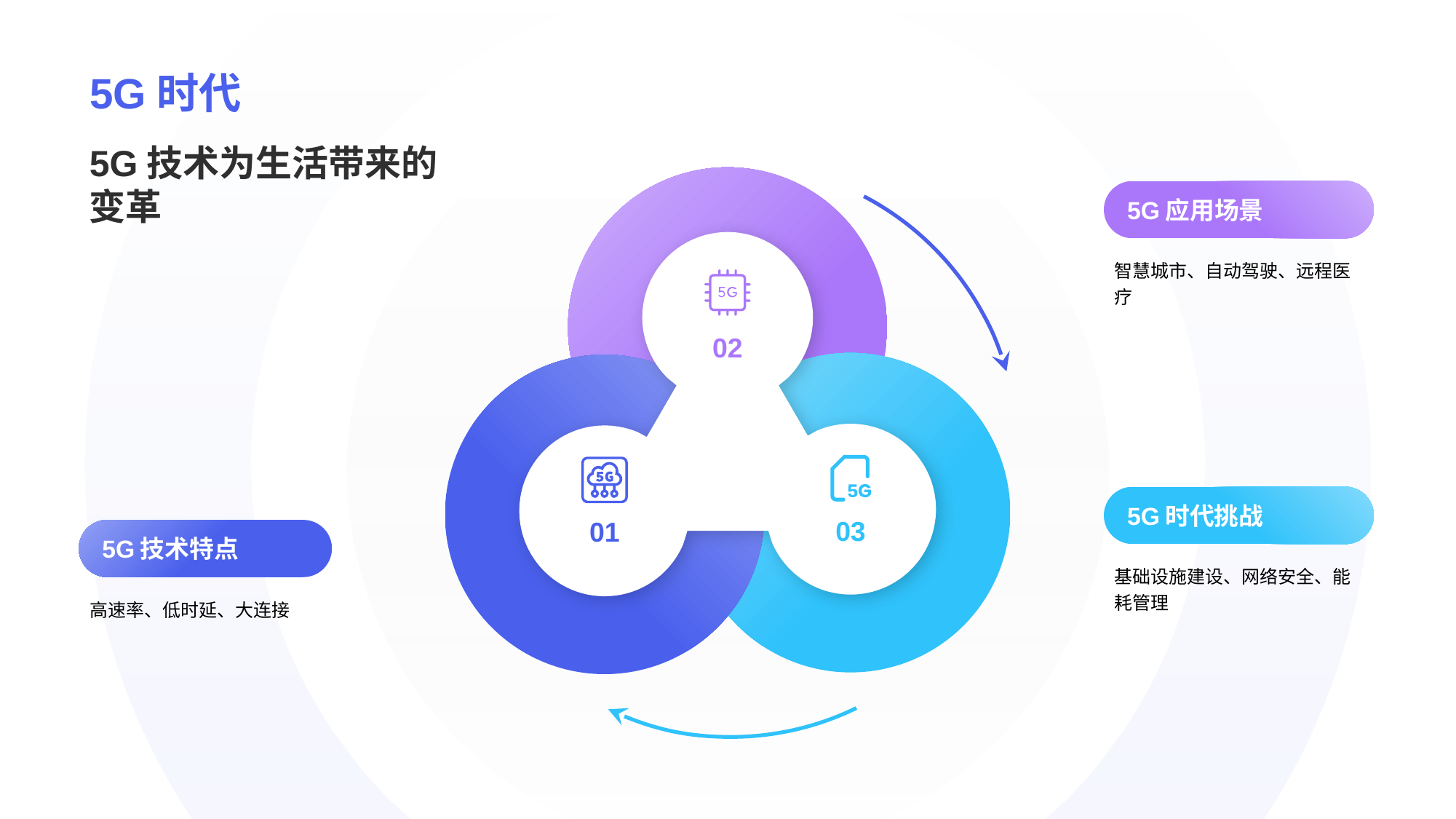

5G技术为生活带来的变革

5G应用场景
智慧城市、自动驾驶、远程医疗

02

5G时代挑战
03
基础设施建设、网络安全、能耗管理

01
5G技术特点
高速率、低时延、大连接
# 5G时代